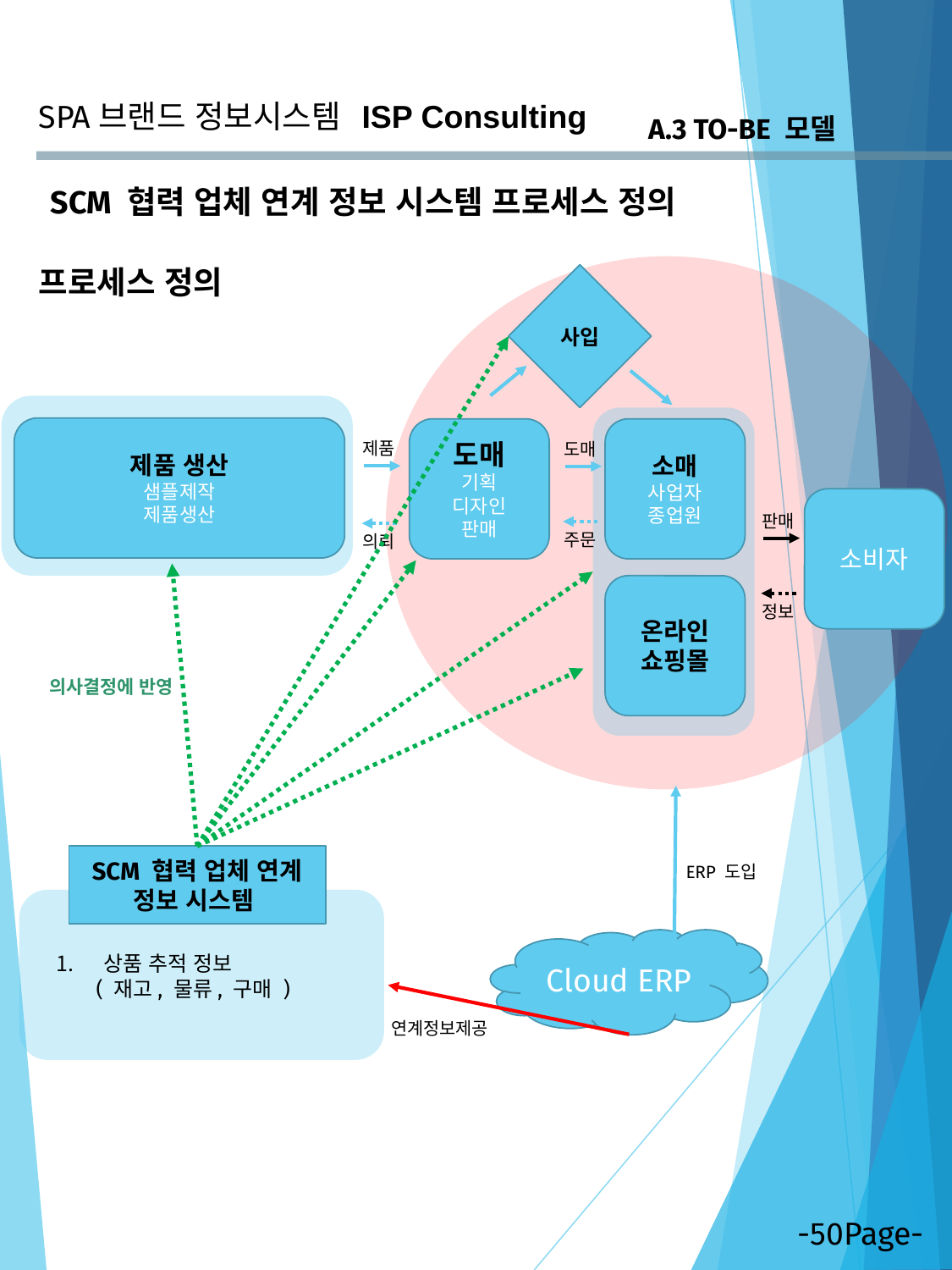

SPA브랜드 정보시스템
ISP Consulting
A.3 TO-BE 모델
SCM 협력 업체 연계 정보 시스템 프로세스 정의

프로세스 정의
사입

제품 생산
샘플제작
제품생산
도매
기획
디자인
판매
소매
사업자
종업원
제품
도매
소비자
판매
주문
의뢰
온라인
쇼핑몰
정보
의사결정에 반영
SCM 협력 업체 연계 정보 시스템
ERP 도입

Cloud ERP
상품 추적 정보
       ( 재고, 물류, 구매 )
연계정보제공
-50Page-